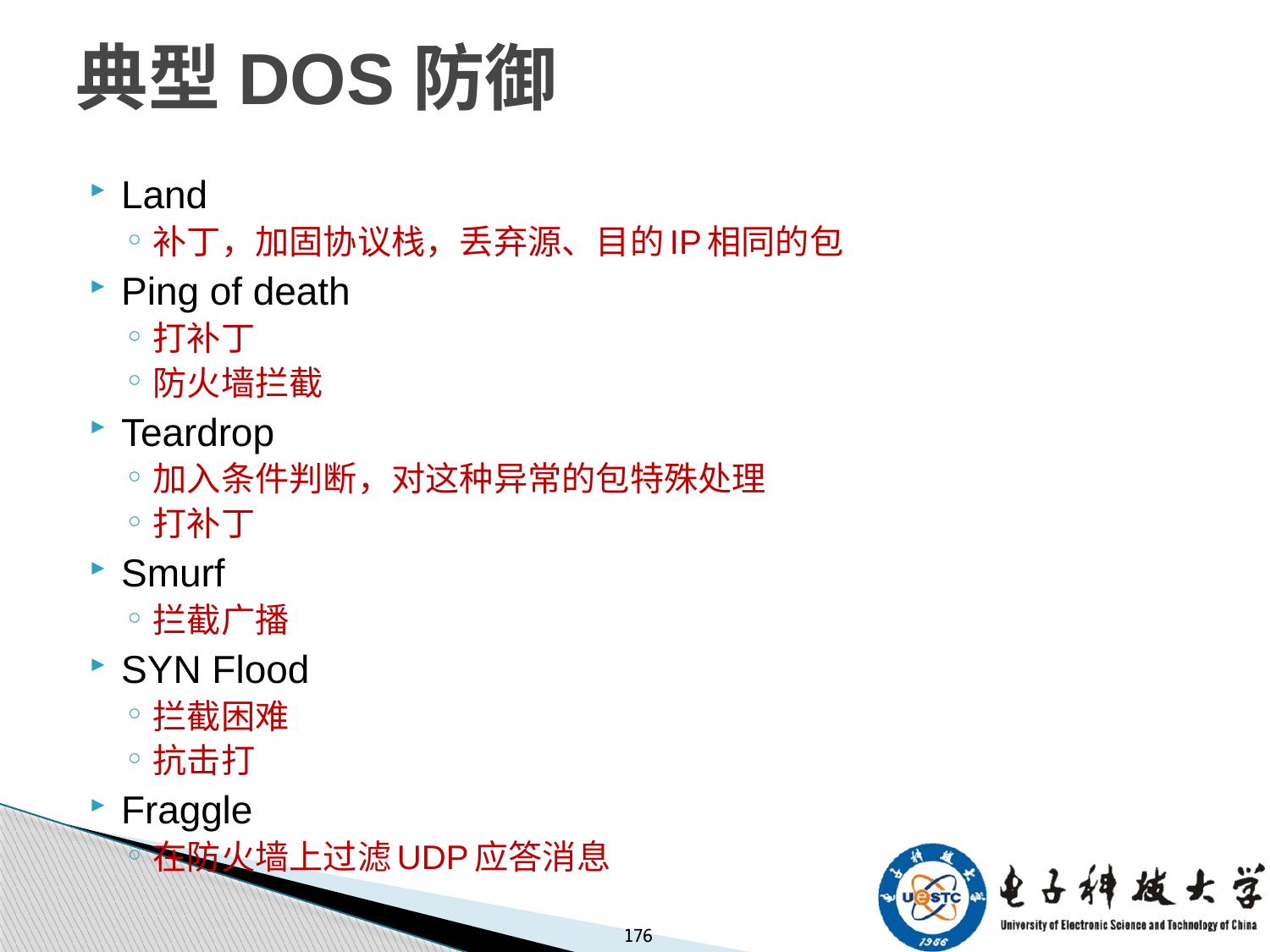

# 典型DOS防御
Land
补丁，加固协议栈，丢弃源、目的IP相同的包
Ping of death
打补丁
防火墙拦截
Teardrop
加入条件判断，对这种异常的包特殊处理
打补丁
Smurf
拦截广播
SYN Flood
拦截困难
抗击打
Fraggle
在防火墙上过滤UDP应答消息
176